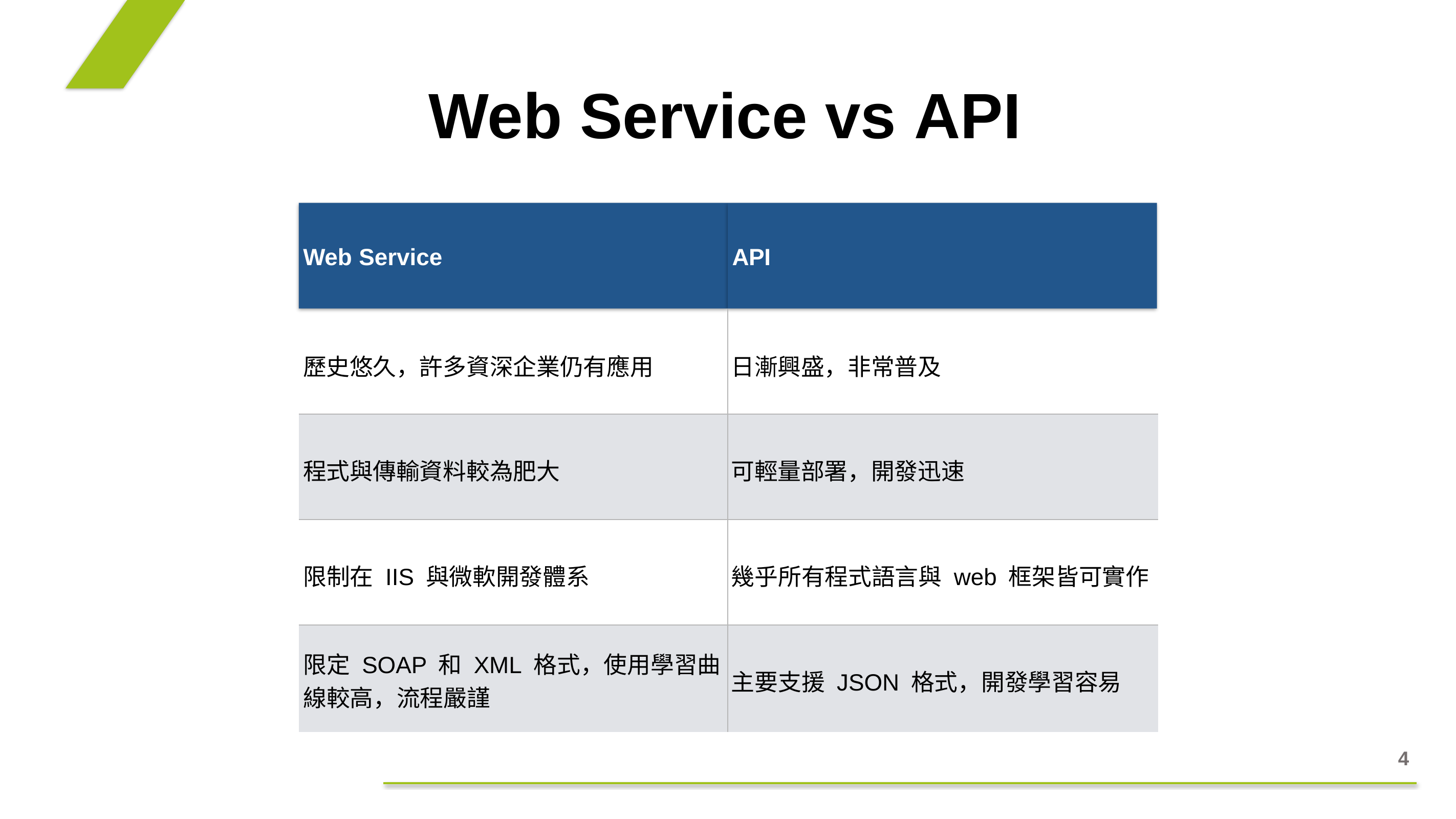

Web Service vs API

Web Service	API
| 歷史悠久，許多資深企業仍有應用 | 日漸興盛，非常普及 |
| --- | --- |
| 程式與傳輸資料較為肥大 | 可輕量部署，開發迅速 |
| 限制在 IIS 與微軟開發體系 | 幾乎所有程式語言與 web 框架皆可實作 |
| 限定 SOAP 和 XML 格式，使用學習曲線較高，流程嚴謹 | 主要支援 JSON 格式，開發學習容易 |
4